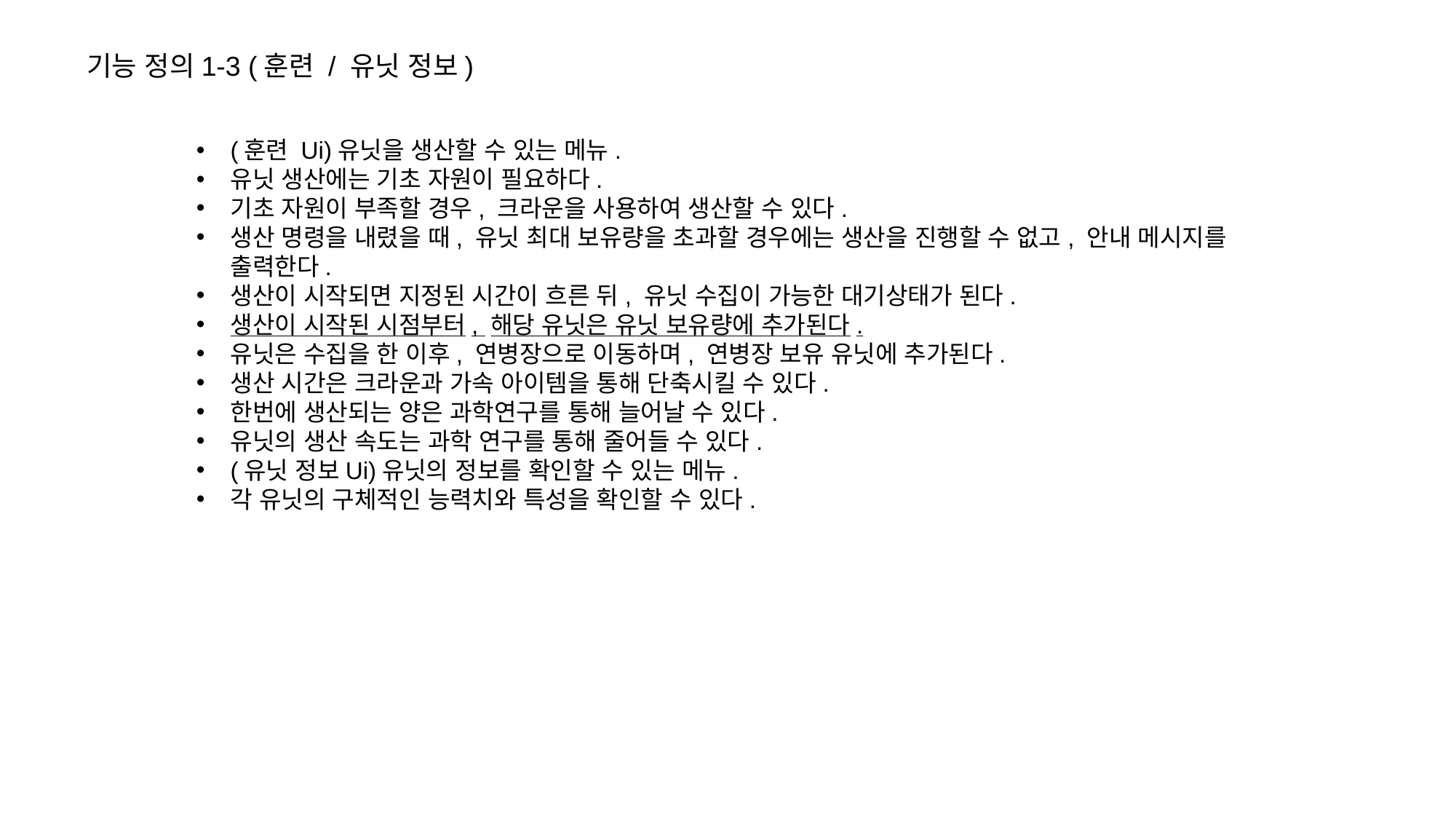

기능 정의1-3 (훈련 / 유닛 정보)
(훈련 Ui)유닛을 생산할 수 있는 메뉴.
유닛 생산에는 기초 자원이 필요하다.
기초 자원이 부족할 경우, 크라운을 사용하여 생산할 수 있다.
생산 명령을 내렸을 때, 유닛 최대 보유량을 초과할 경우에는 생산을 진행할 수 없고, 안내 메시지를 출력한다.
생산이 시작되면 지정된 시간이 흐른 뒤, 유닛 수집이 가능한 대기상태가 된다.
생산이 시작된 시점부터, 해당 유닛은 유닛 보유량에 추가된다.
유닛은 수집을 한 이후, 연병장으로 이동하며, 연병장 보유 유닛에 추가된다.
생산 시간은 크라운과 가속 아이템을 통해 단축시킬 수 있다.
한번에 생산되는 양은 과학연구를 통해 늘어날 수 있다.
유닛의 생산 속도는 과학 연구를 통해 줄어들 수 있다.
(유닛 정보Ui)유닛의 정보를 확인할 수 있는 메뉴.
각 유닛의 구체적인 능력치와 특성을 확인할 수 있다.